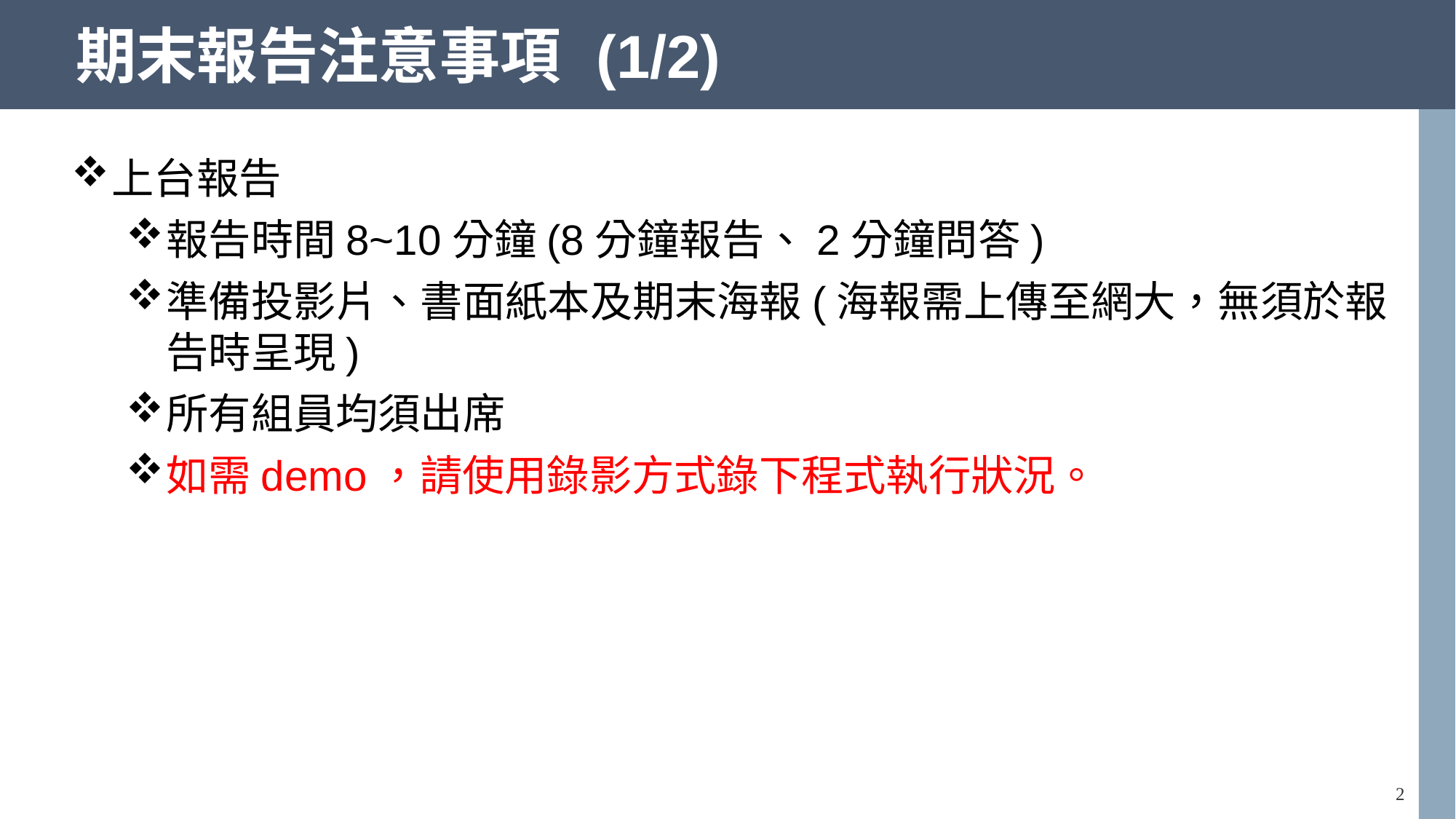

# 期末報告注意事項 (1/2)
上台報告
報告時間8~10分鐘(8分鐘報告、2分鐘問答)
準備投影片、書面紙本及期末海報(海報需上傳至網大，無須於報告時呈現)
所有組員均須出席
如需demo，請使用錄影方式錄下程式執行狀況。
2